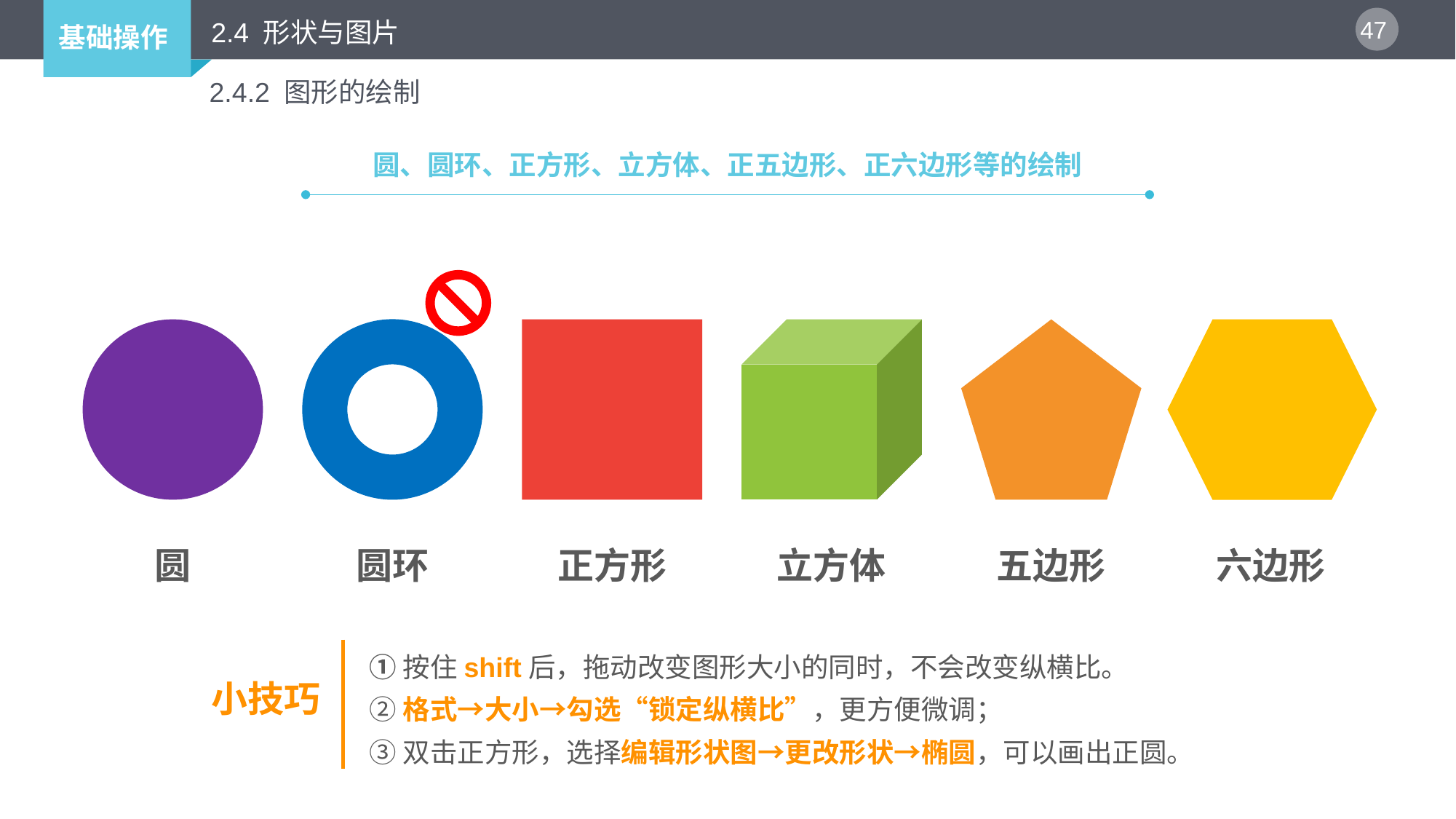

2.4 形状与图片
2.4.2 图形的绘制
圆、圆环、正方形、立方体、正五边形、正六边形等的绘制

圆
圆环
正方形
立方体
五边形
六边形
①按住shift后，拖动改变图形大小的同时，不会改变纵横比。
②格式→大小→勾选“锁定纵横比”，更方便微调；
③双击正方形，选择编辑形状图→更改形状→椭圆，可以画出正圆。
小技巧